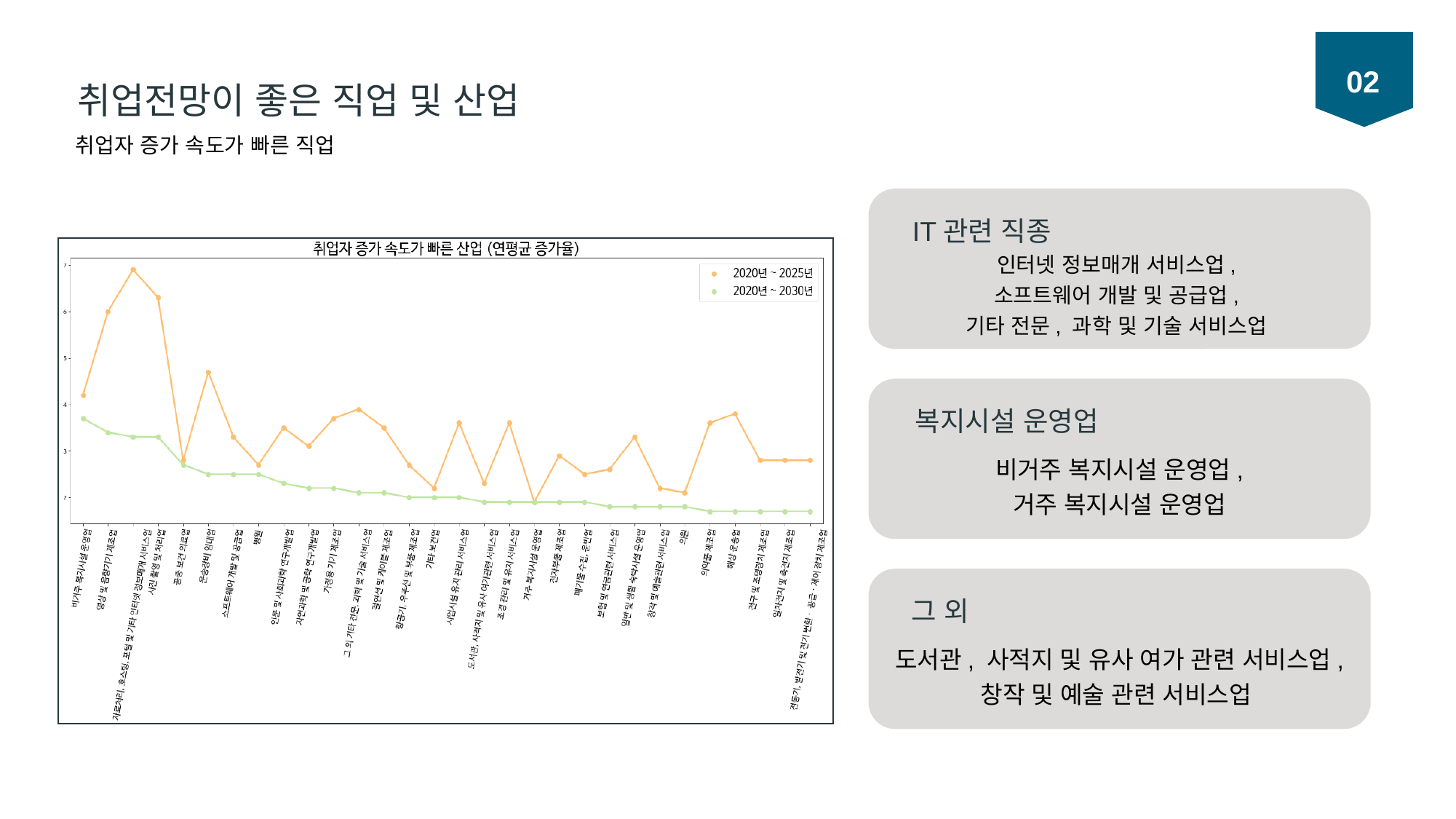

02
취업전망이 좋은 직업 및 산업
취업자 증가 속도가 빠른 직업

IT관련 직종

인터넷 정보매개 서비스업,
소프트웨어 개발 및 공급업,
기타 전문, 과학 및 기술 서비스업

복지시설 운영업
비거주 복지시설 운영업,
거주 복지시설 운영업

그 외
도서관, 사적지 및 유사 여가 관련 서비스업,
창작 및 예술 관련 서비스업